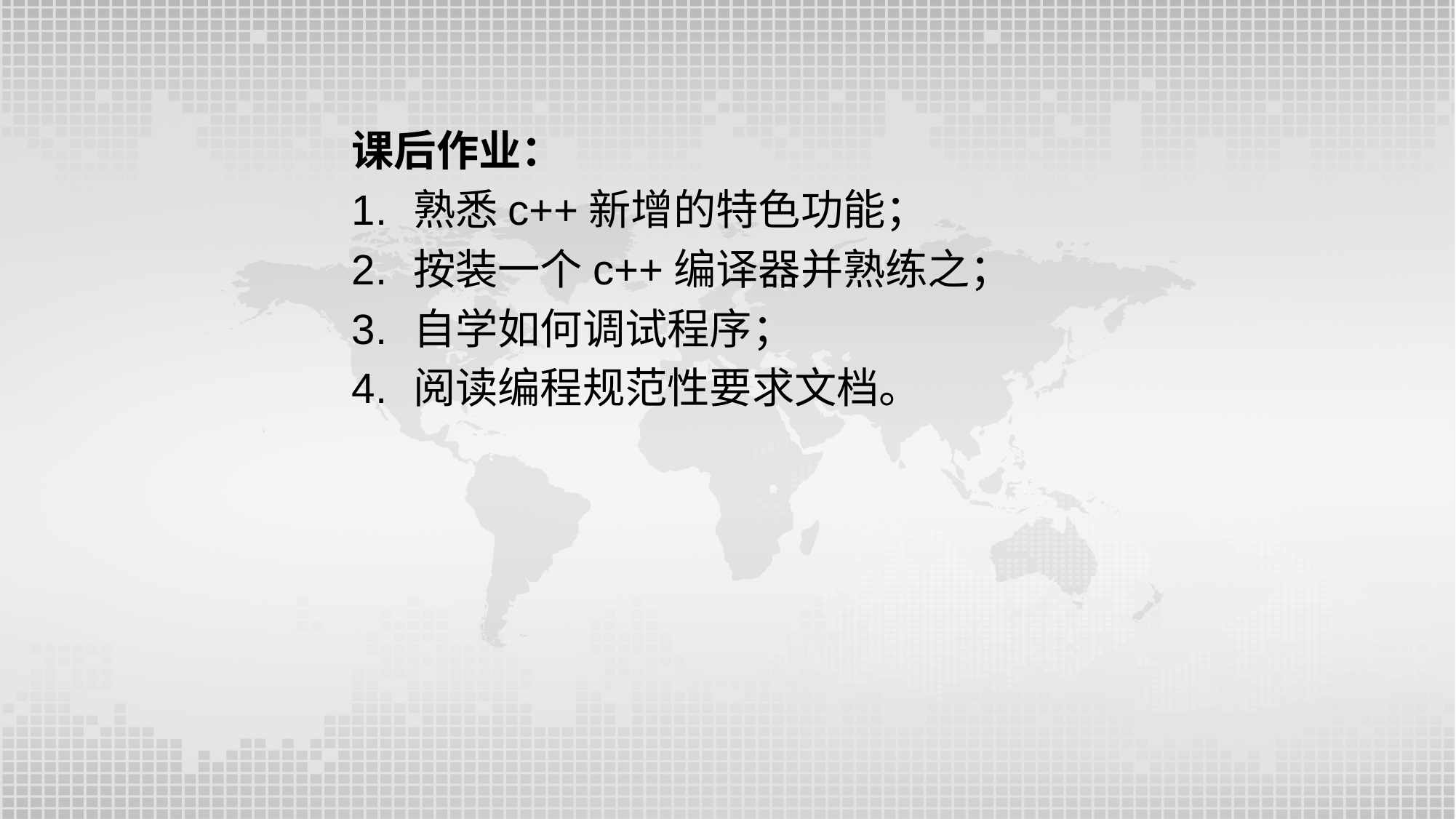

课后作业：
熟悉c++新增的特色功能；
按装一个c++编译器并熟练之；
自学如何调试程序；
阅读编程规范性要求文档。